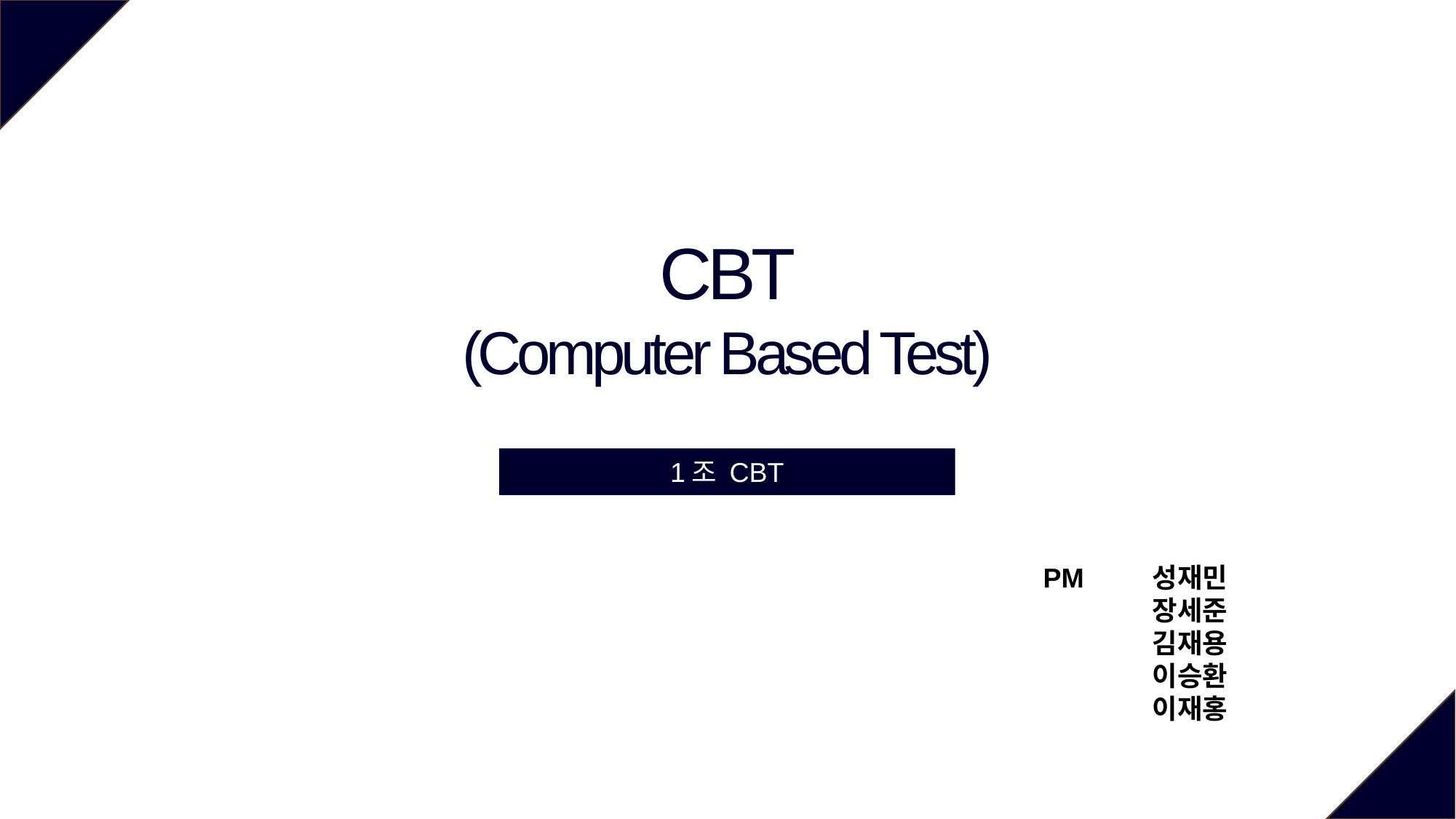

CBT
(Computer Based Test)
1조 CBT
PM	성재민
	장세준
	김재용
	이승환
	이재홍